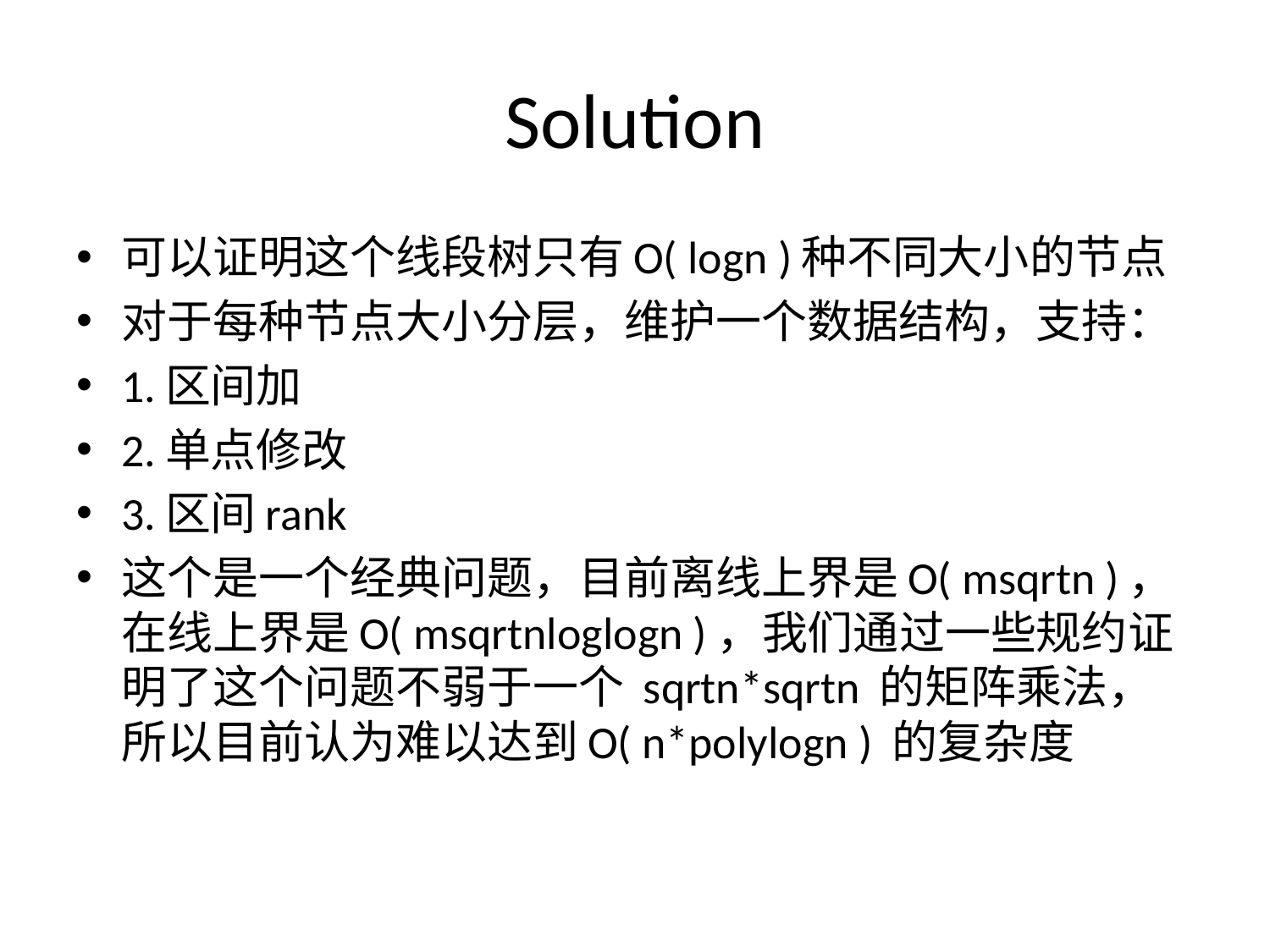

# Solution
可以证明这个线段树只有O( logn )种不同大小的节点
对于每种节点大小分层，维护一个数据结构，支持：
1.区间加
2.单点修改
3.区间rank
这个是一个经典问题，目前离线上界是O( msqrtn )，在线上界是O( msqrtnloglogn )，我们通过一些规约证明了这个问题不弱于一个 sqrtn*sqrtn 的矩阵乘法，所以目前认为难以达到O( n*polylogn ) 的复杂度